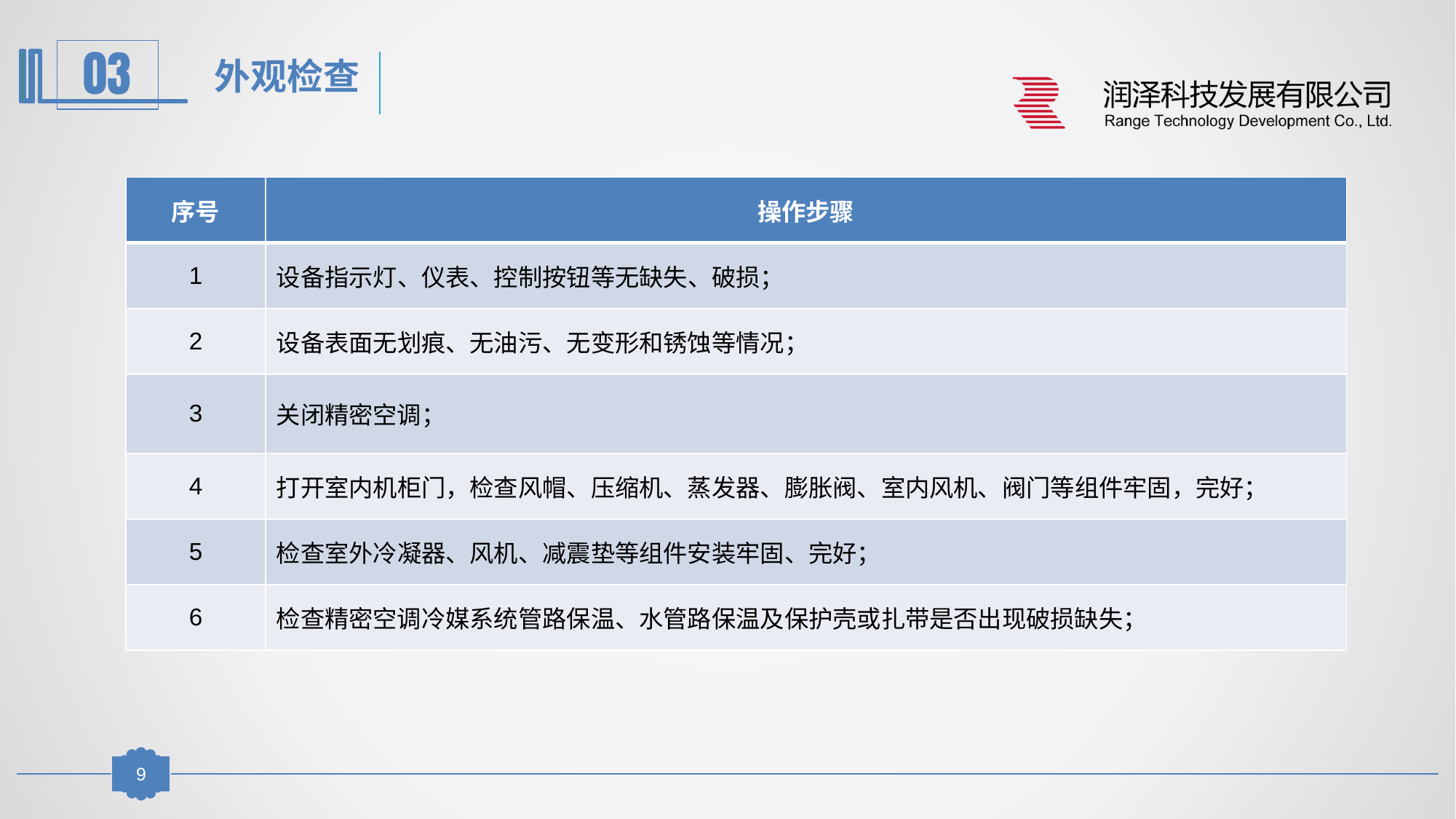

外观检查
| 序号 | 操作步骤 |
| --- | --- |
| 1 | 设备指示灯、仪表、控制按钮等无缺失、破损； |
| 2 | 设备表面无划痕、无油污、无变形和锈蚀等情况； |
| 3 | 关闭精密空调； |
| 4 | 打开室内机柜门，检查风帽、压缩机、蒸发器、膨胀阀、室内风机、阀门等组件牢固，完好； |
| 5 | 检查室外冷凝器、风机、减震垫等组件安装牢固、完好； |
| 6 | 检查精密空调冷媒系统管路保温、水管路保温及保护壳或扎带是否出现破损缺失； |
9
9